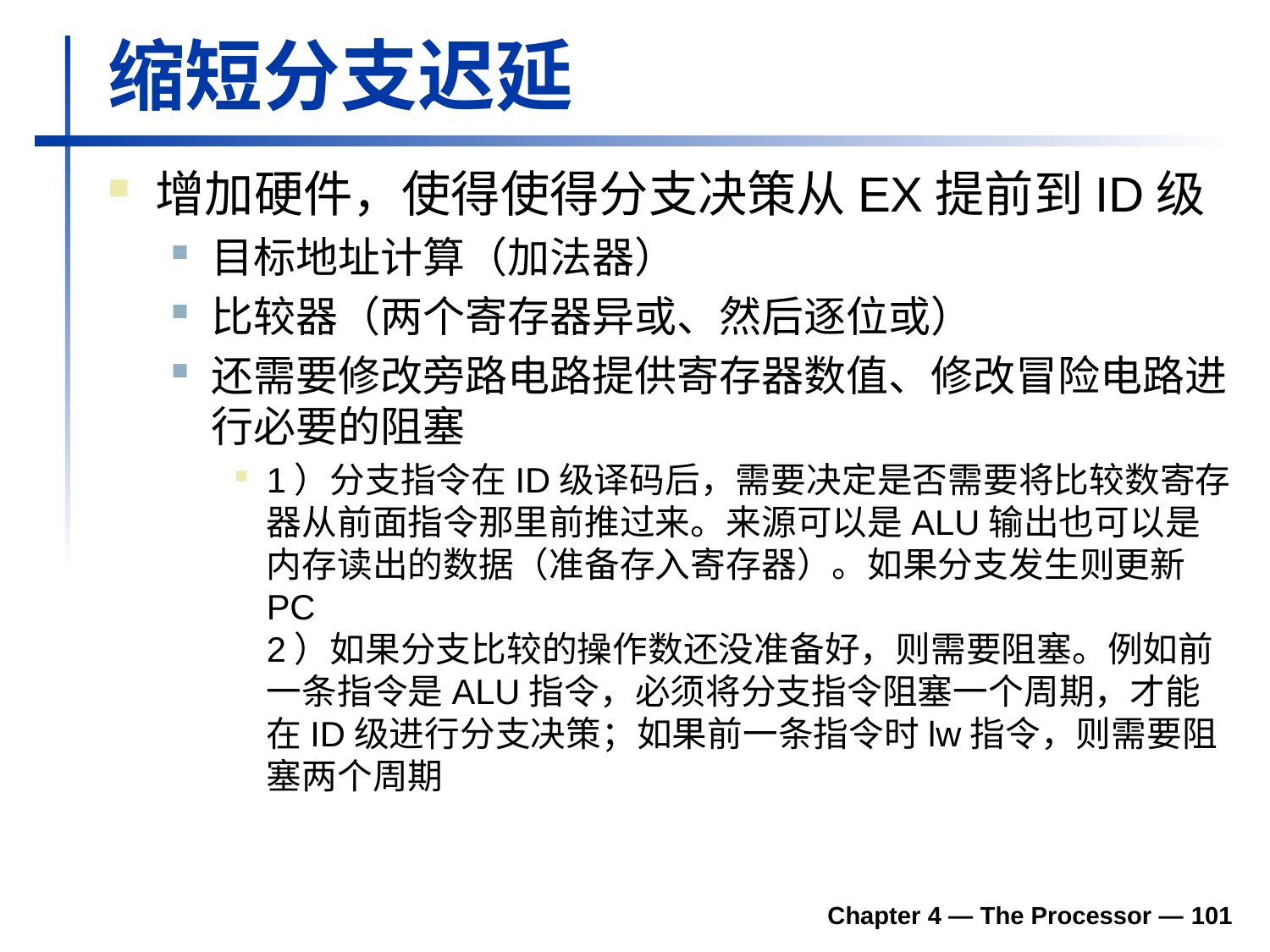

# 缩短分支迟延
增加硬件，使得使得分支决策从EX提前到ID级
目标地址计算（加法器）
比较器（两个寄存器异或、然后逐位或）
还需要修改旁路电路提供寄存器数值、修改冒险电路进行必要的阻塞
1）分支指令在ID级译码后，需要决定是否需要将比较数寄存器从前面指令那里前推过来。来源可以是ALU输出也可以是内存读出的数据（准备存入寄存器）。如果分支发生则更新PC
2）如果分支比较的操作数还没准备好，则需要阻塞。例如前一条指令是ALU指令，必须将分支指令阻塞一个周期，才能在ID级进行分支决策；如果前一条指令时lw指令，则需要阻塞两个周期

Chapter 4 — The Processor — 101